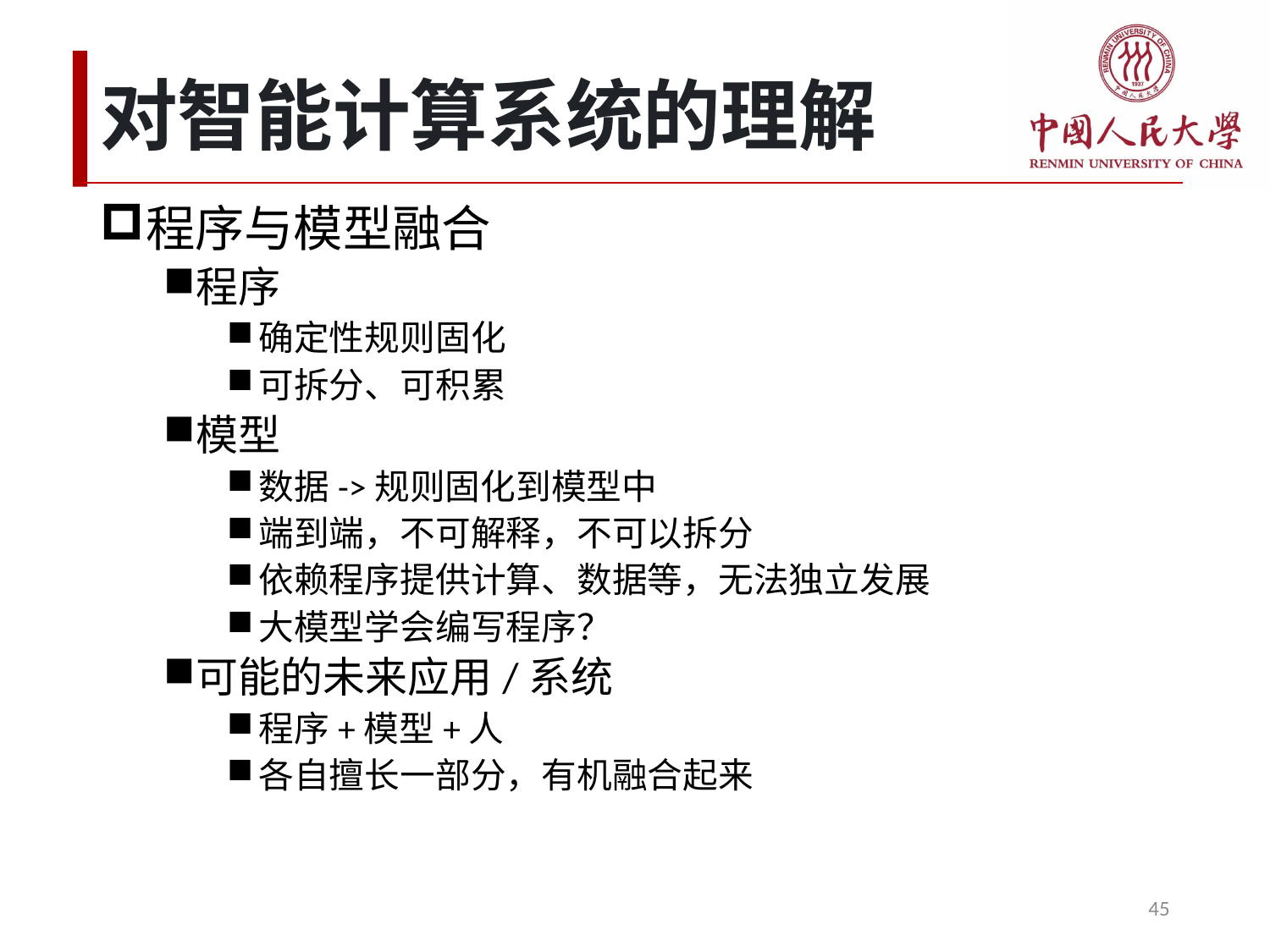

# 对智能计算系统的理解
程序与模型融合
程序
确定性规则固化
可拆分、可积累
模型
数据->规则固化到模型中
端到端，不可解释，不可以拆分
依赖程序提供计算、数据等，无法独立发展
大模型学会编写程序？
可能的未来应用/系统
程序+模型+人
各自擅长一部分，有机融合起来

45